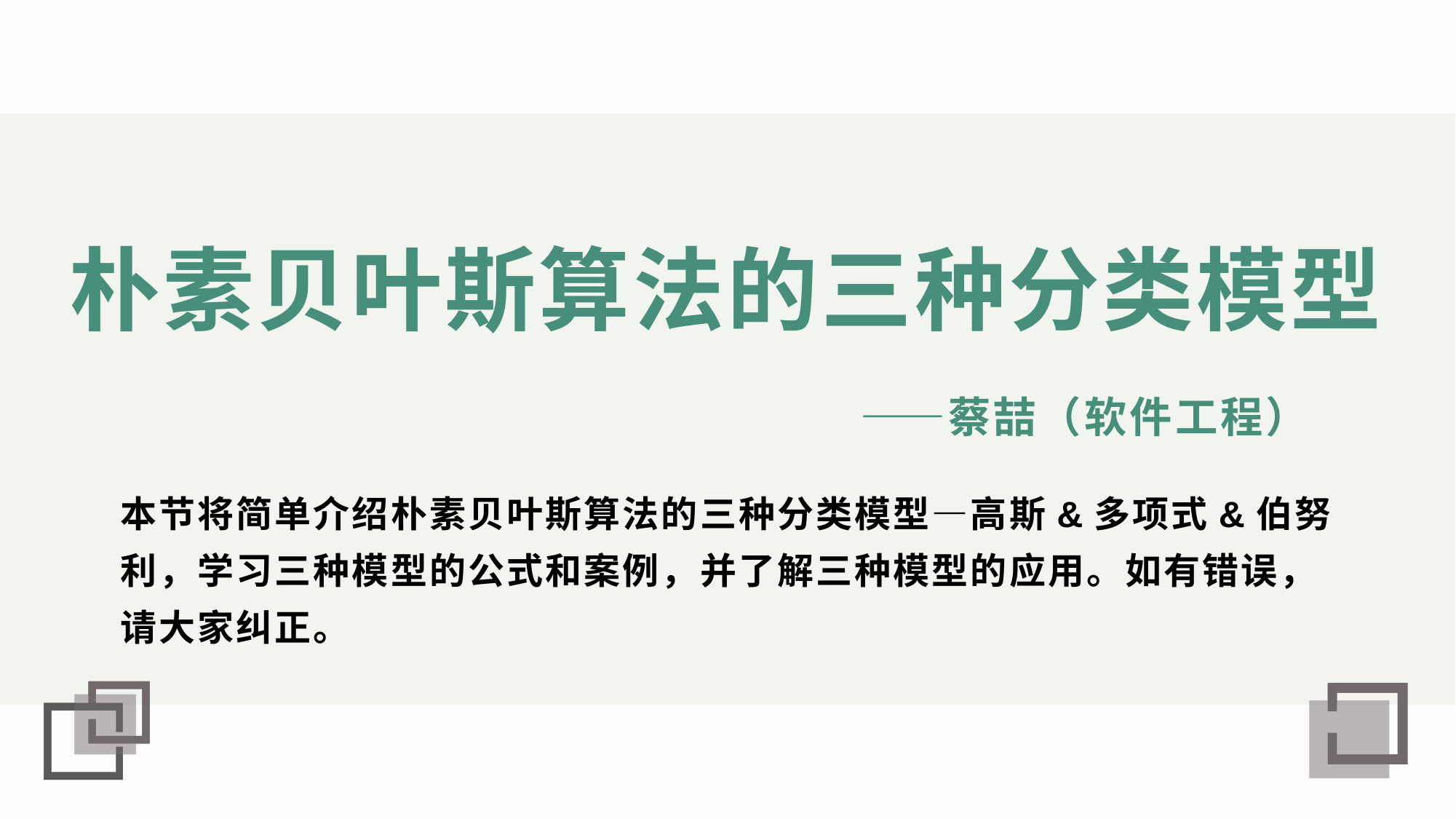

# 朴素贝叶斯算法的三种分类模型 ——蔡喆（软件工程）
本节将简单介绍朴素贝叶斯算法的三种分类模型—高斯&多项式&伯努利，学习三种模型的公式和案例，并了解三种模型的应用。如有错误，请大家纠正。